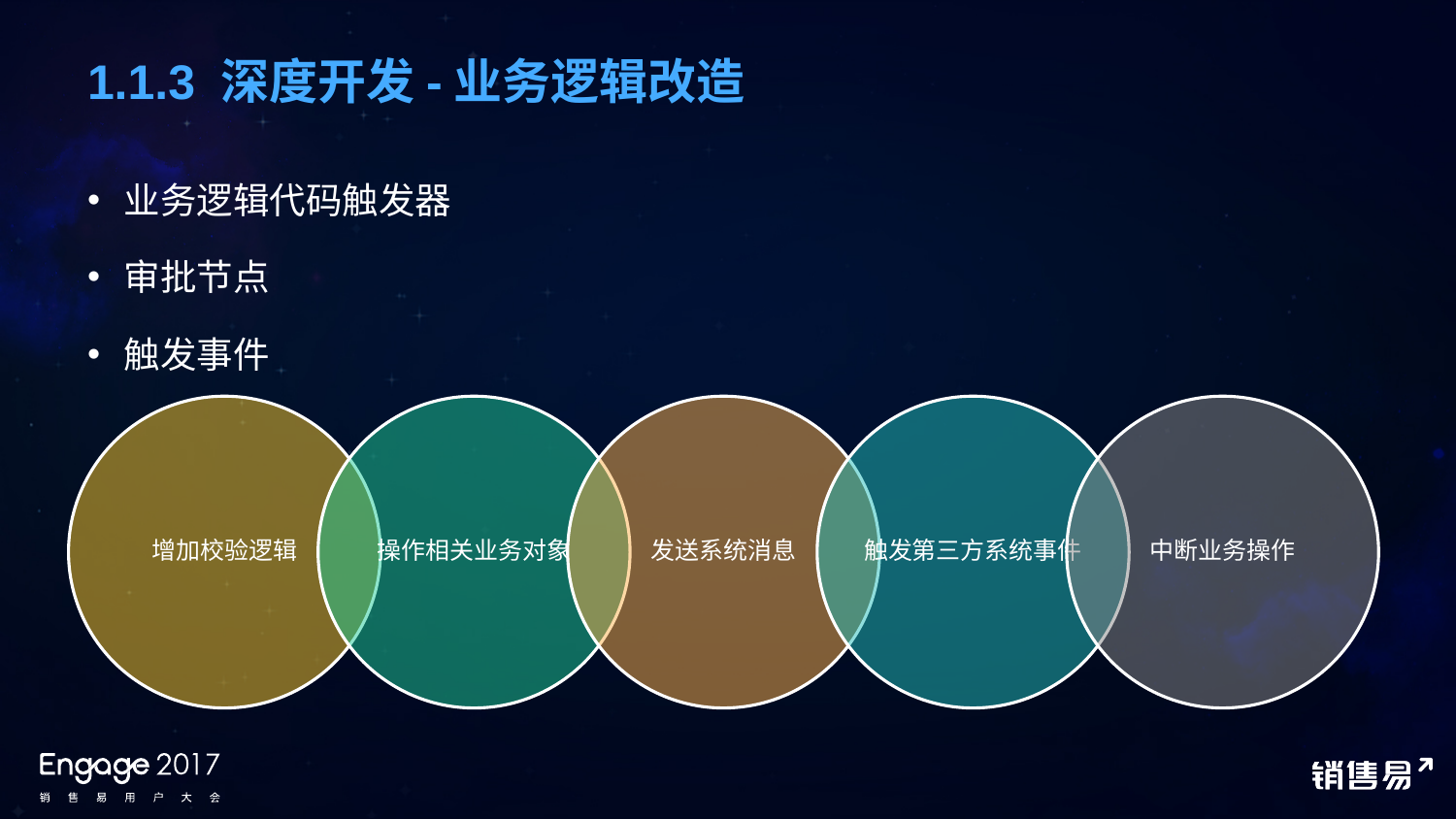

# 1.1.3 深度开发-业务逻辑改造
业务逻辑代码触发器
审批节点
触发事件
增加校验逻辑
操作相关业务对象
发送系统消息
触发第三方系统事件
中断业务操作